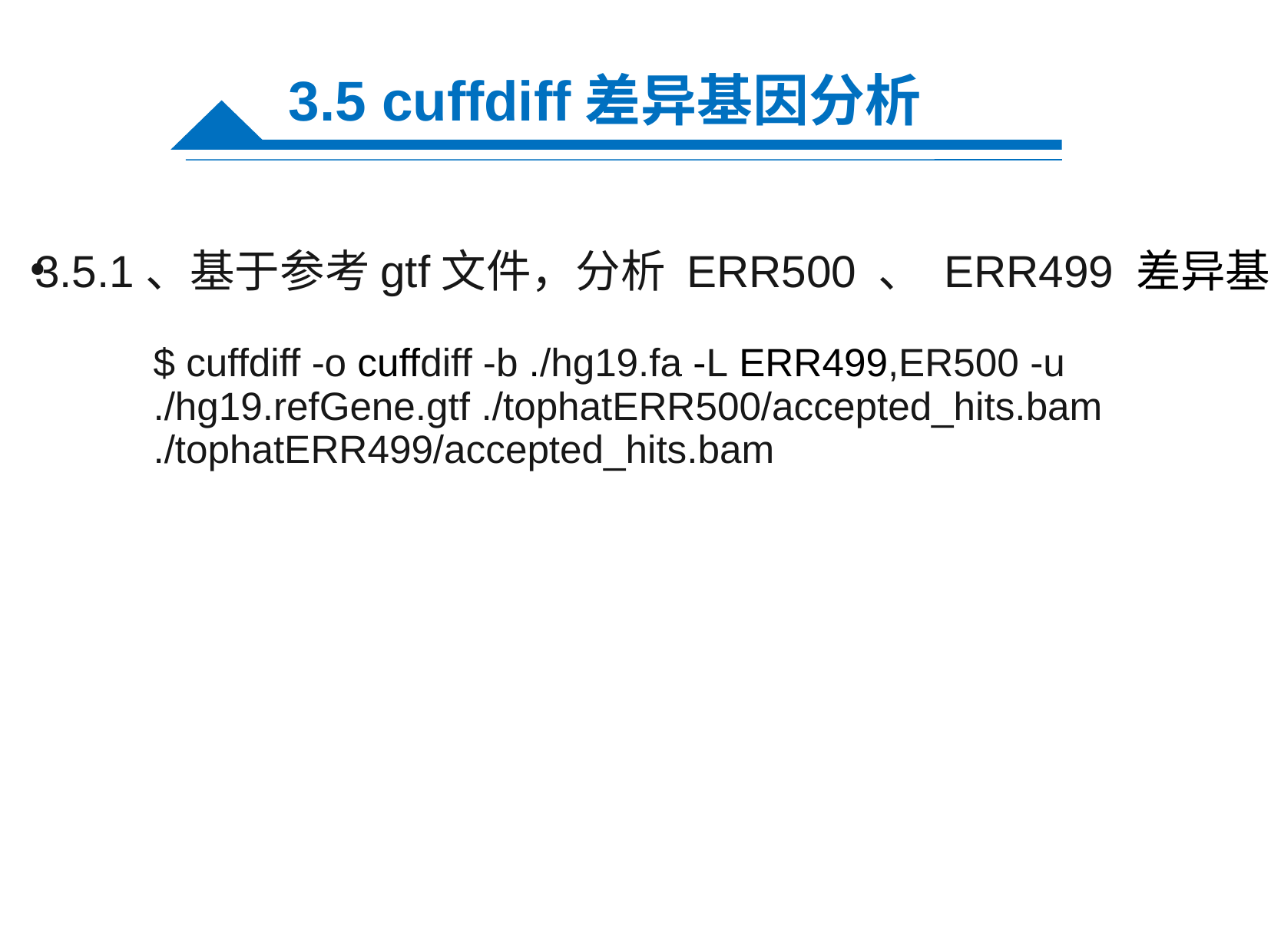

3.5 cuffdiff差异基因分析

3.5.1、基于参考gtf文件，分析 ERR500 、 ERR499 差异基因
●
$ cuffdiff -o cuffdiff -b ./hg19.fa -L ERR499,ER500 -u
./hg19.refGene.gtf ./tophatERR500/accepted_hits.bam
./tophatERR499/accepted_hits.bam